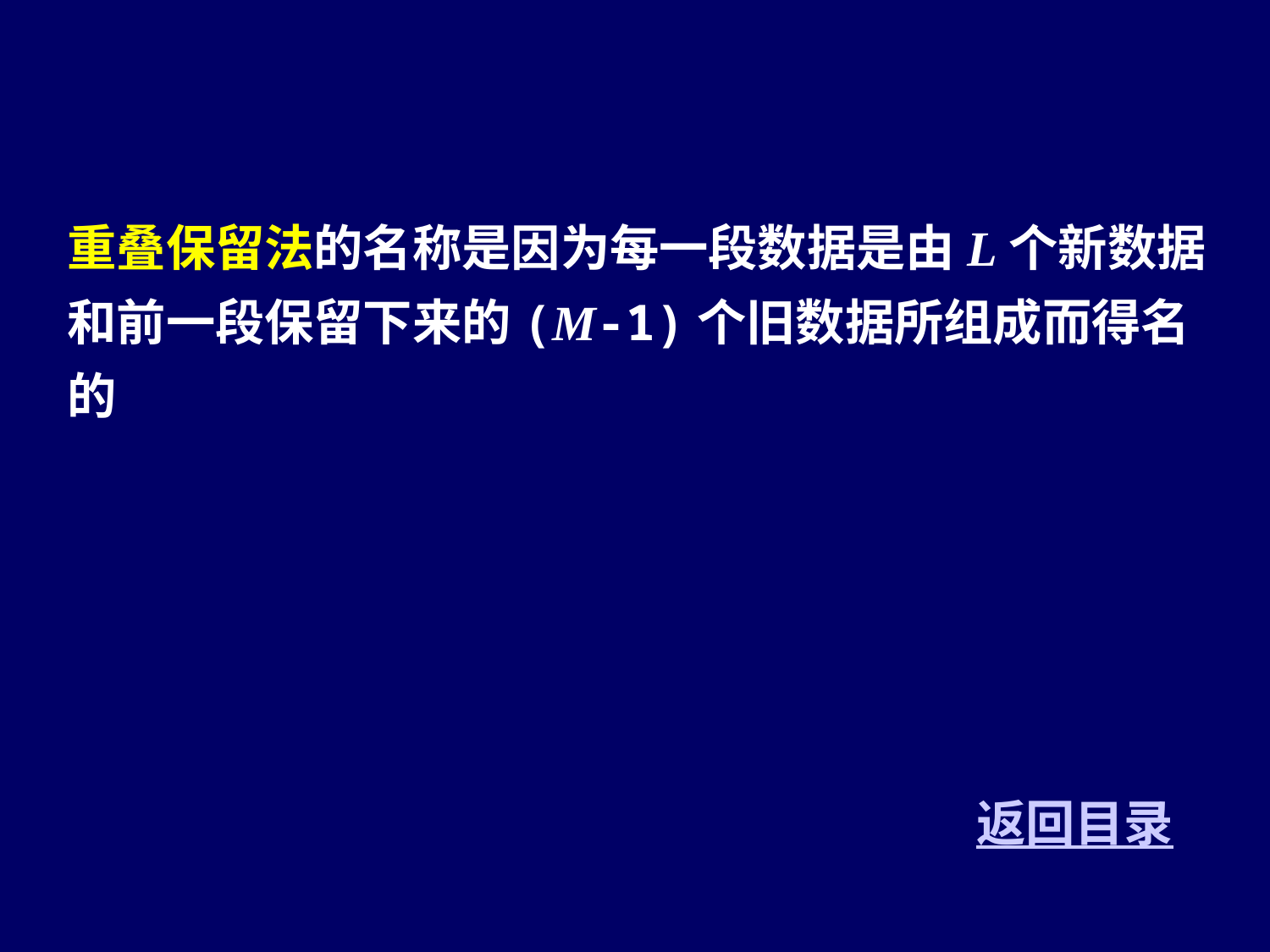

重叠保留法的名称是因为每一段数据是由L个新数据和前一段保留下来的(M-1)个旧数据所组成而得名的
返回目录